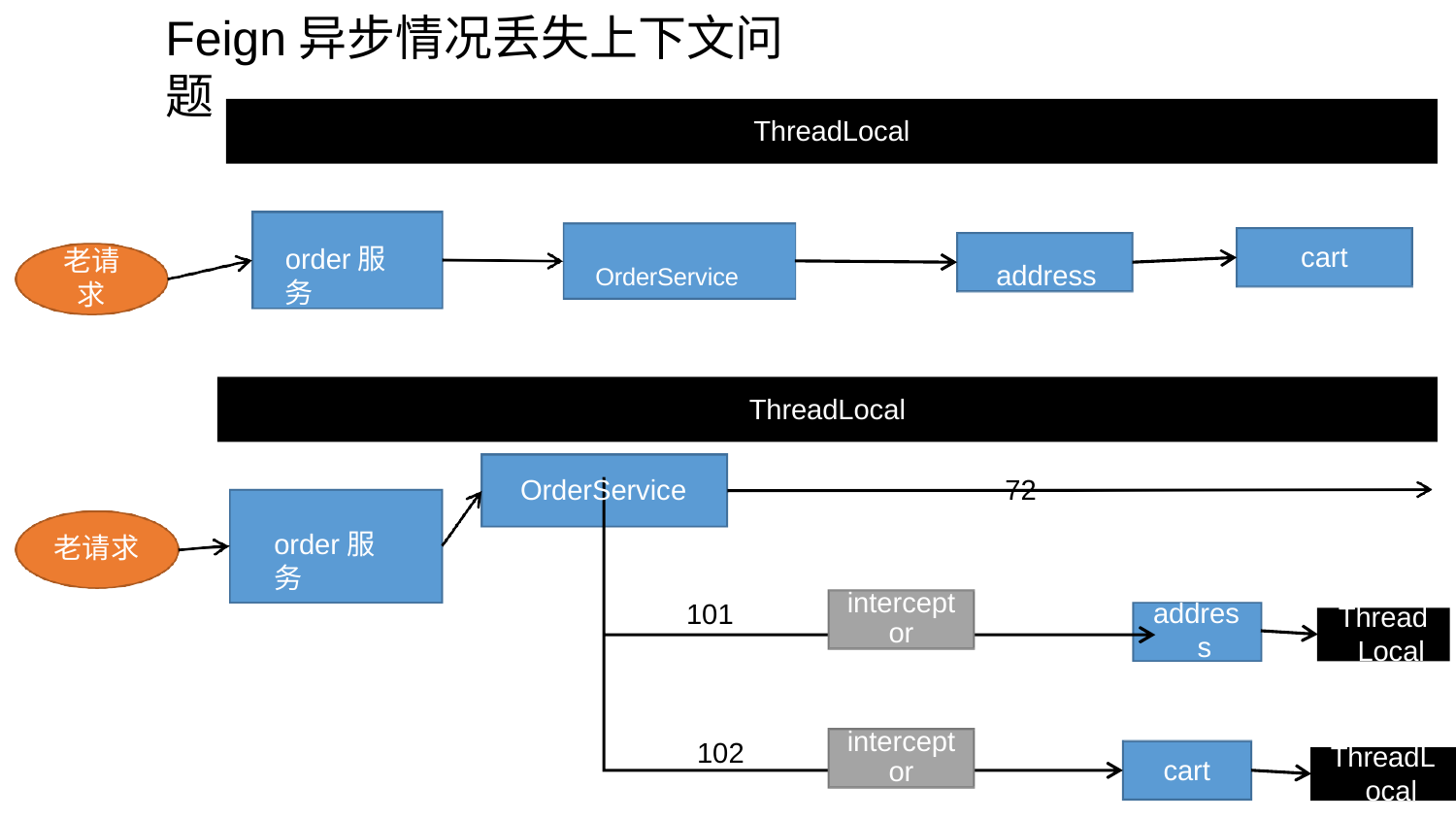

# Feign异步情况丢失上下文问题

ThreadLocal

cart

order服务
老请 求
OrderService	address

ThreadLocal

OrderService	72

order服务
老请求

intercept
or
addres  s
101
Thread  Local

intercept
or
102
ThreadL  ocal

cart